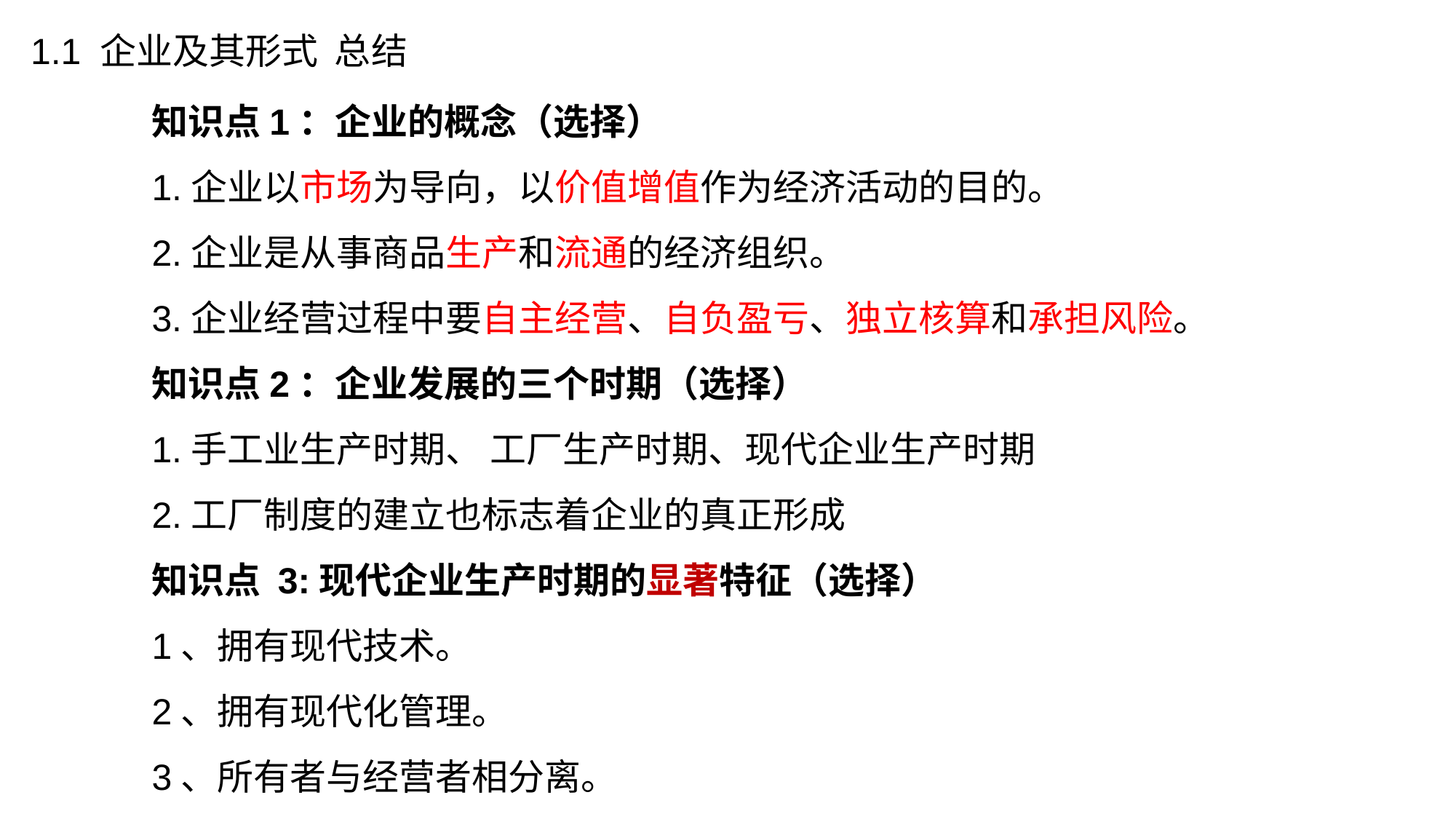

1.1 企业及其形式  总结
知识点1：企业的概念（选择）
1.企业以市场为导向，以价值增值作为经济活动的目的。
2.企业是从事商品生产和流通的经济组织。
3.企业经营过程中要自主经营、自负盈亏、独立核算和承担风险。
知识点2：企业发展的三个时期（选择）
1.手工业生产时期、 工厂生产时期、现代企业生产时期
2.工厂制度的建立也标志着企业的真正形成
知识点 3:现代企业生产时期的显著特征（选择）
1、拥有现代技术。
2、拥有现代化管理。
3、所有者与经营者相分离。